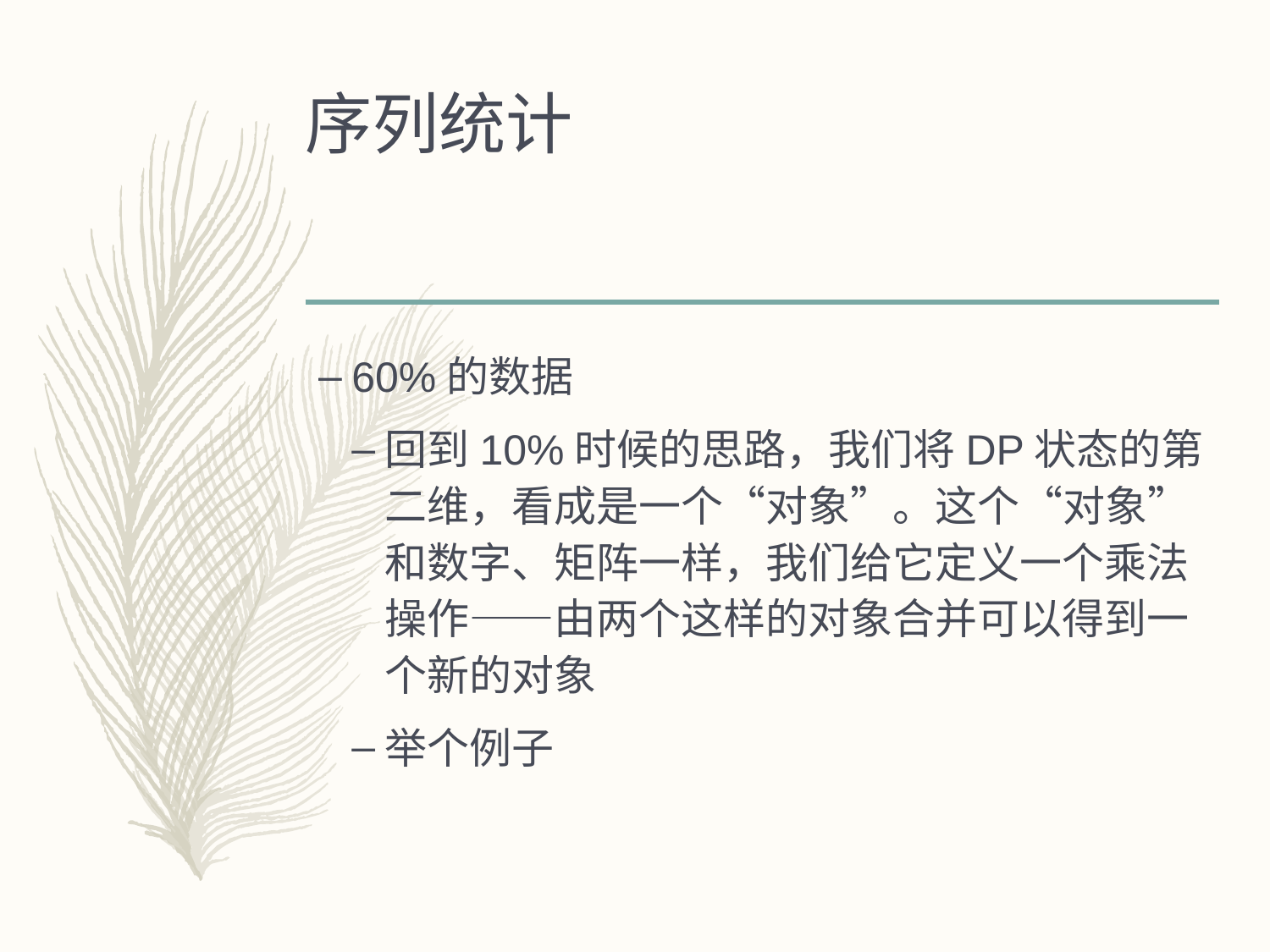

# 序列统计
60%的数据
回到10%时候的思路，我们将DP状态的第二维，看成是一个“对象”。这个“对象”和数字、矩阵一样，我们给它定义一个乘法操作——由两个这样的对象合并可以得到一个新的对象
举个例子